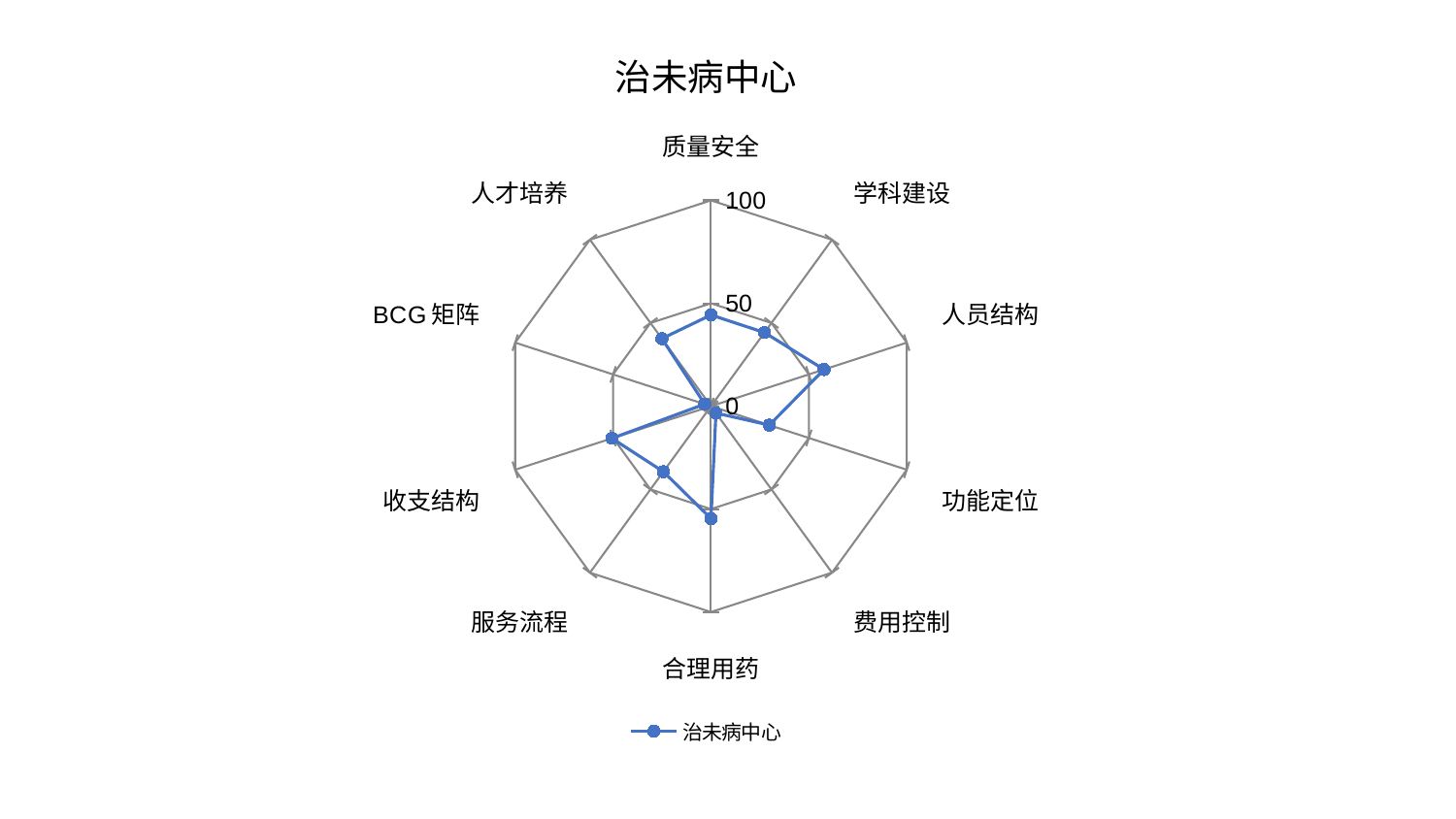

### Chart: 治未病中心

| Category | 治未病中心 |
|---|---|
| 质量安全 | 44.334828269667426 |
| 学科建设 | 44.248896848959646 |
| 人员结构 | 57.738007280015765 |
| 功能定位 | 29.81277578317994 |
| 费用控制 | 4.1505047330107985 |
| 合理用药 | 54.619974487616815 |
| 服务流程 | 39.34904786693527 |
| 收支结构 | 50.5649318358958 |
| BCG矩阵 | 3.187602862172445 |
| 人才培养 | 40.57905691654216 |
99